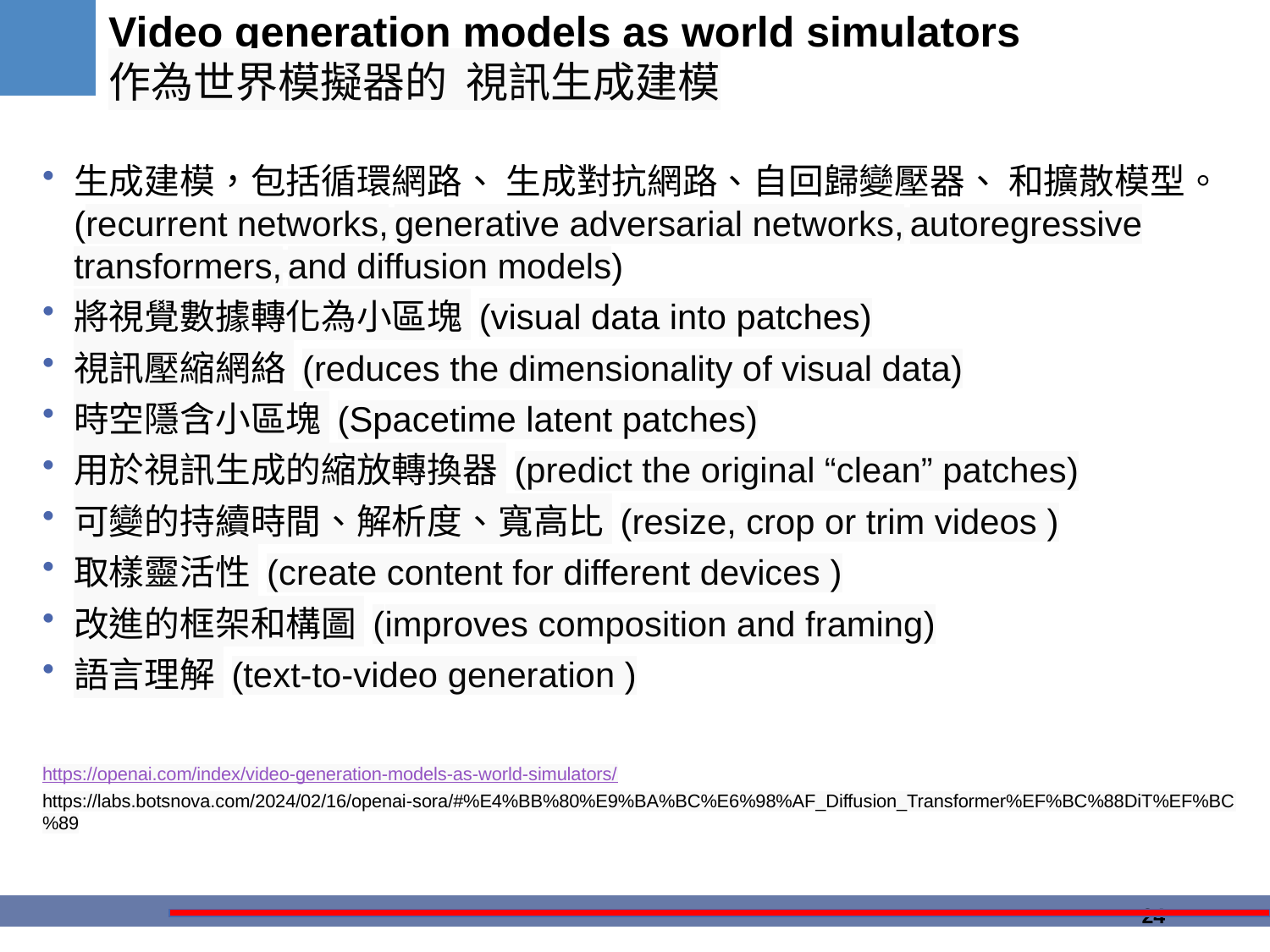

# Video generation models as world simulators 作為世界模擬器的  視訊生成建模
生成建模，包括循環網路、 生成對抗網路、自回歸變壓器、 和擴散模型。 (recurrent networks, generative adversarial networks, autoregressive transformers, and diffusion models)
將視覺數據轉化為小區塊 (visual data into patches)
視訊壓縮網絡 (reduces the dimensionality of visual data)
時空隱含小區塊 (Spacetime latent patches)
用於視訊生成的縮放轉換器 (predict the original “clean” patches)
可變的持續時間、解析度、寬高比 (resize, crop or trim videos )
取樣靈活性 (create content for different devices )
改進的框架和構圖 (improves composition and framing)
語言理解 (text-to-video generation )

https://openai.com/index/video-generation-models-as-world-simulators/
https://labs.botsnova.com/2024/02/16/openai-sora/#%E4%BB%80%E9%BA%BC%E6%98%AF_Diffusion_Transformer%EF%BC%88DiT%EF%BC%89